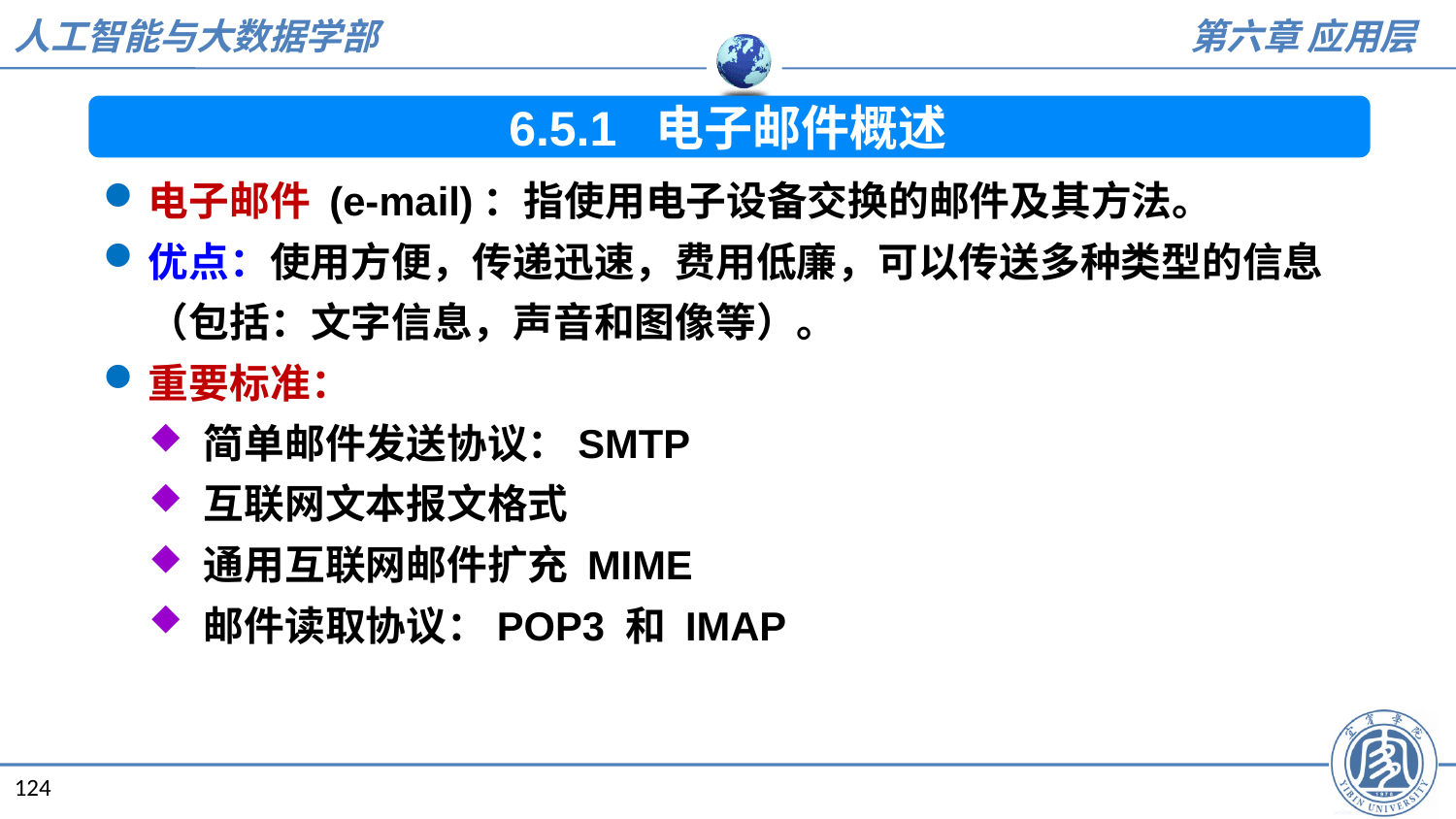

6.5.1  电子邮件概述

电子邮件 (e-mail)：指使用电子设备交换的邮件及其方法。
优点：使用方便，传递迅速，费用低廉，可以传送多种类型的信息（包括：文字信息，声音和图像等）。
重要标准：
简单邮件发送协议：SMTP
互联网文本报文格式
通用互联网邮件扩充 MIME
邮件读取协议：POP3 和 IMAP
124